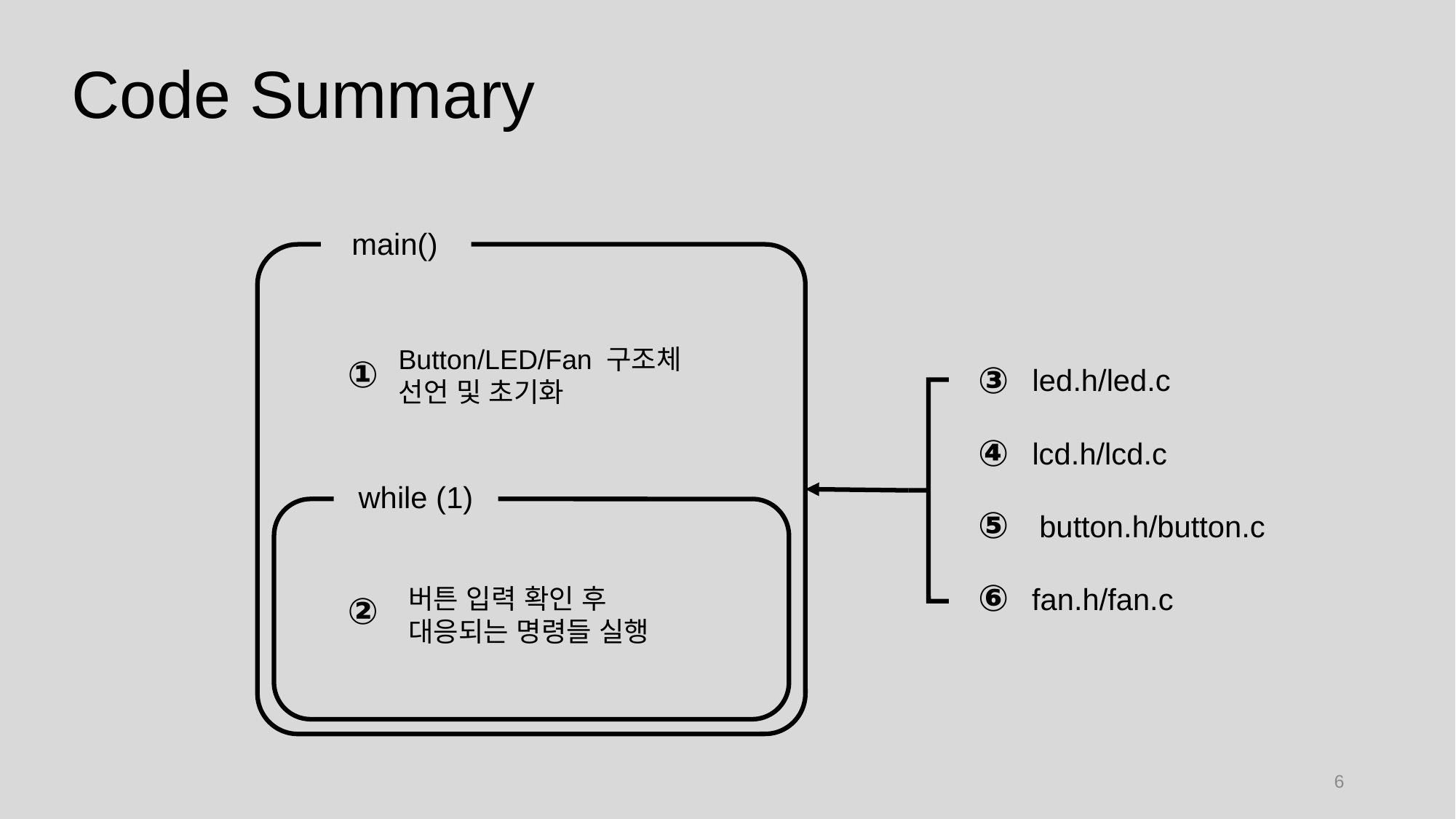

Code Summary
main()

Button/LED/Fan 구조체
선언 및 초기화
①
③
led.h/led.c
④
lcd.h/lcd.c
⑤
button.h/button.c
⑥
fan.h/fan.c

while (1)

버튼 입력 확인 후
대응되는 명령들 실행
②
6